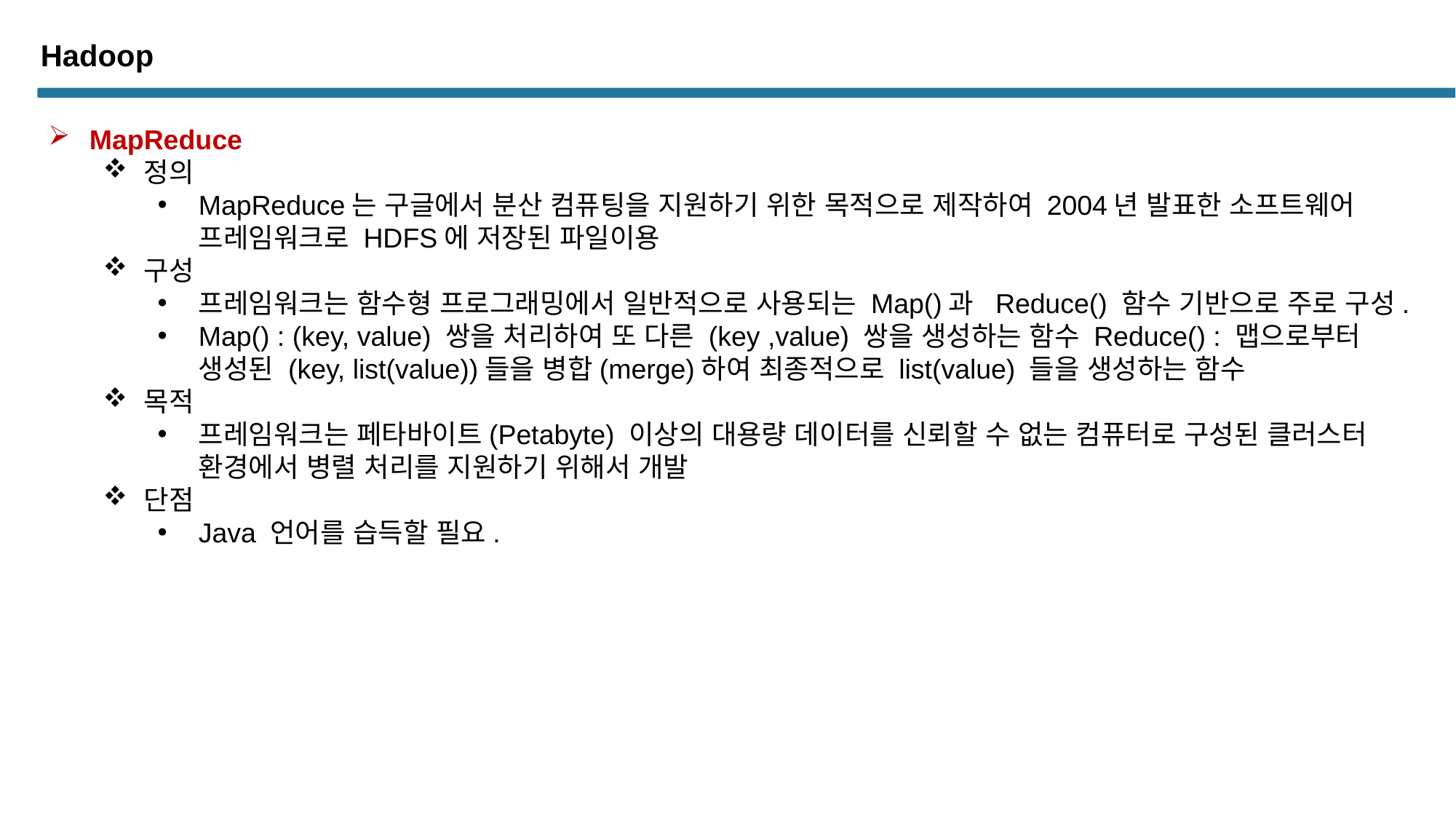

# Hadoop
MapReduce
정의
MapReduce는 구글에서 분산 컴퓨팅을 지원하기 위한 목적으로 제작하여 2004년 발표한 소프트웨어 프레임워크로 HDFS에 저장된 파일이용
구성
프레임워크는 함수형 프로그래밍에서 일반적으로 사용되는 Map()과  Reduce() 함수 기반으로 주로 구성.
Map() : (key, value) 쌍을 처리하여 또 다른 (key ,value) 쌍을 생성하는 함수 Reduce() : 맵으로부터 생성된 (key, list(value))들을 병합(merge)하여 최종적으로 list(value) 들을 생성하는 함수
목적
프레임워크는 페타바이트(Petabyte) 이상의 대용량 데이터를 신뢰할 수 없는 컴퓨터로 구성된 클러스터 환경에서 병렬 처리를 지원하기 위해서 개발
단점
Java 언어를 습득할 필요.